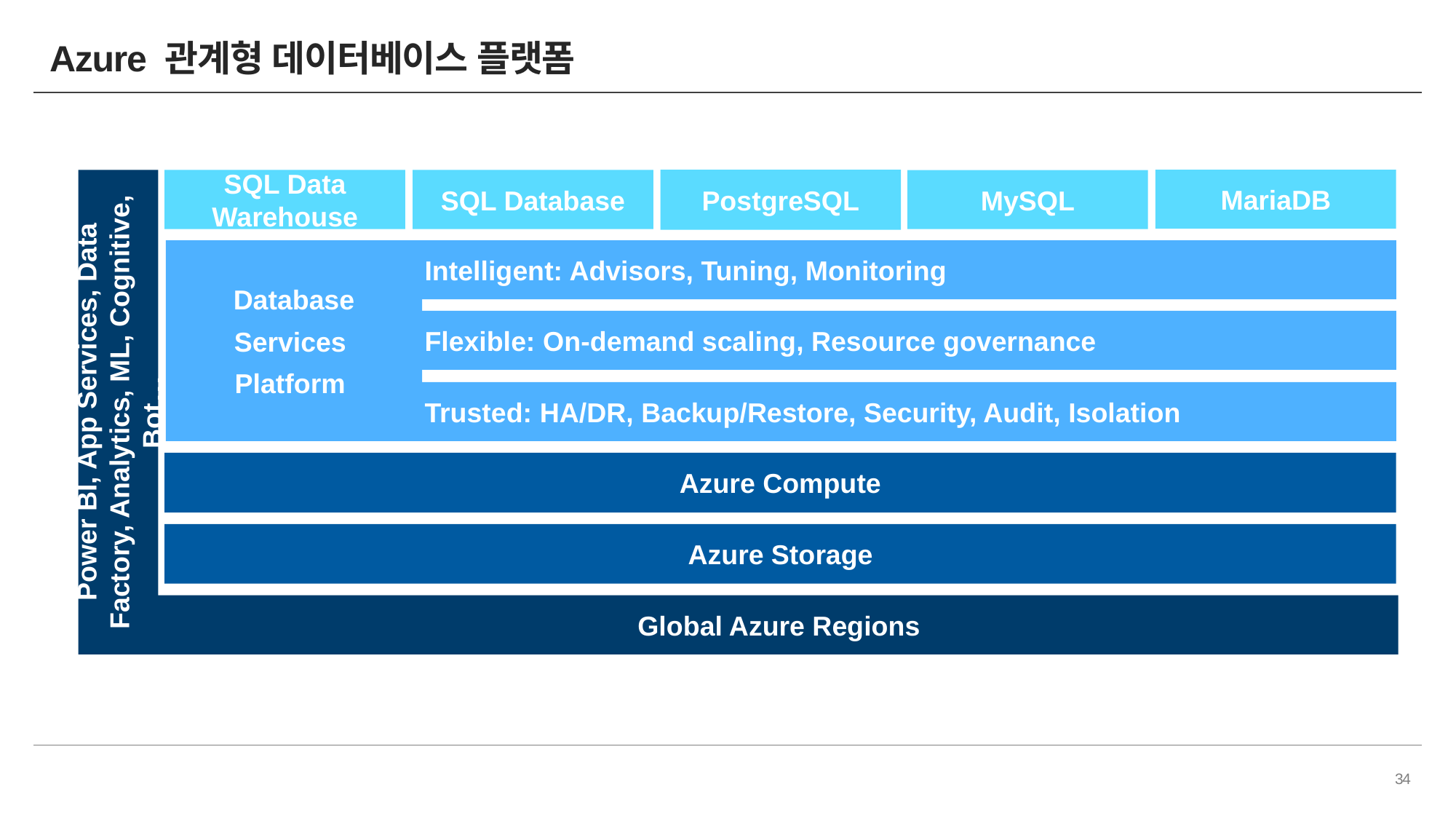

# Azure 관계형 데이터베이스 플랫폼
PostgreSQL
MariaDB
Power BI, App Services, Data Factory, Analytics, ML, Cognitive, Bot…
SQL Data Warehouse
SQL Database
MySQL
Database
Services
Platform
Intelligent: Advisors, Tuning, Monitoring
Flexible: On-demand scaling, Resource governance
Trusted: HA/DR, Backup/Restore, Security, Audit, Isolation
Azure Compute
Azure Storage
 Global Azure Regions